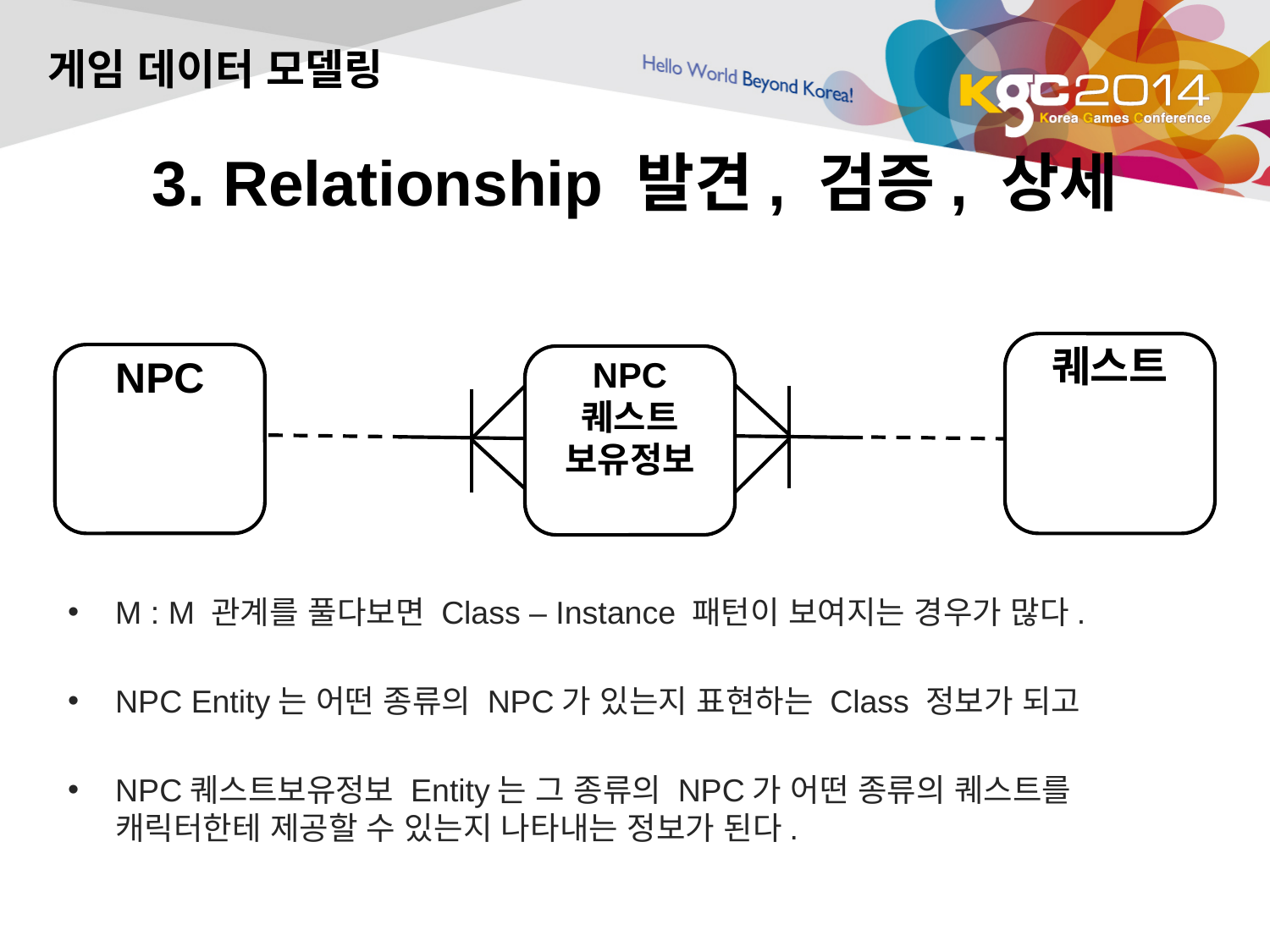

게임 데이터 모델링
# 3. Relationship 발견, 검증, 상세

퀘스트

NPC

NPC
퀘스트
보유정보
M : M 관계를 풀다보면 Class – Instance 패턴이 보여지는 경우가 많다.

NPC Entity는 어떤 종류의 NPC가 있는지 표현하는 Class 정보가 되고

NPC퀘스트보유정보 Entity는 그 종류의 NPC가 어떤 종류의 퀘스트를 캐릭터한테 제공할 수 있는지 나타내는 정보가 된다.